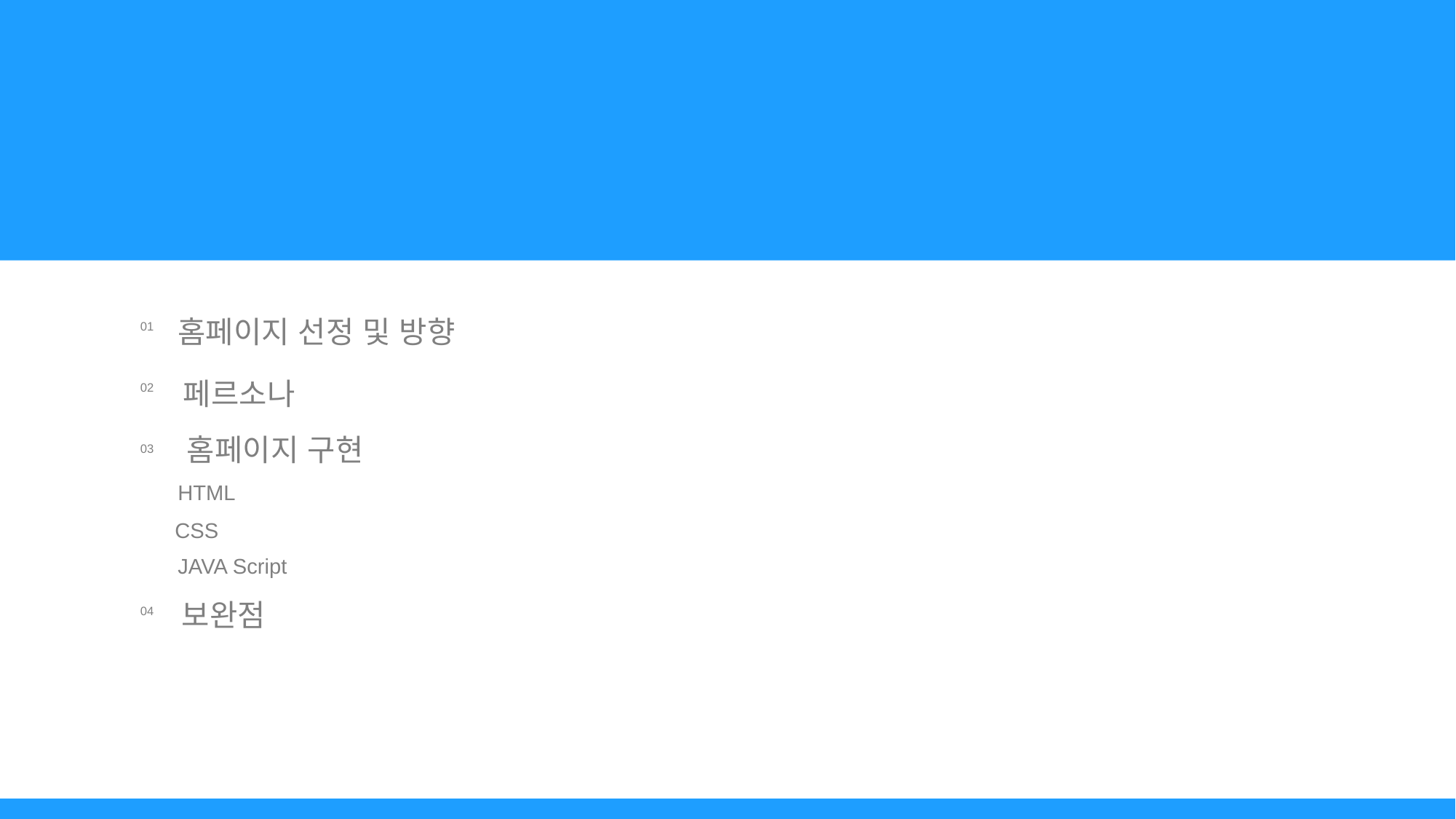

INDEX

홈페이지 선정 및 방향
01
페르소나
02
홈페이지 구현
03
HTML
CSS
JAVA Script
보완점
04